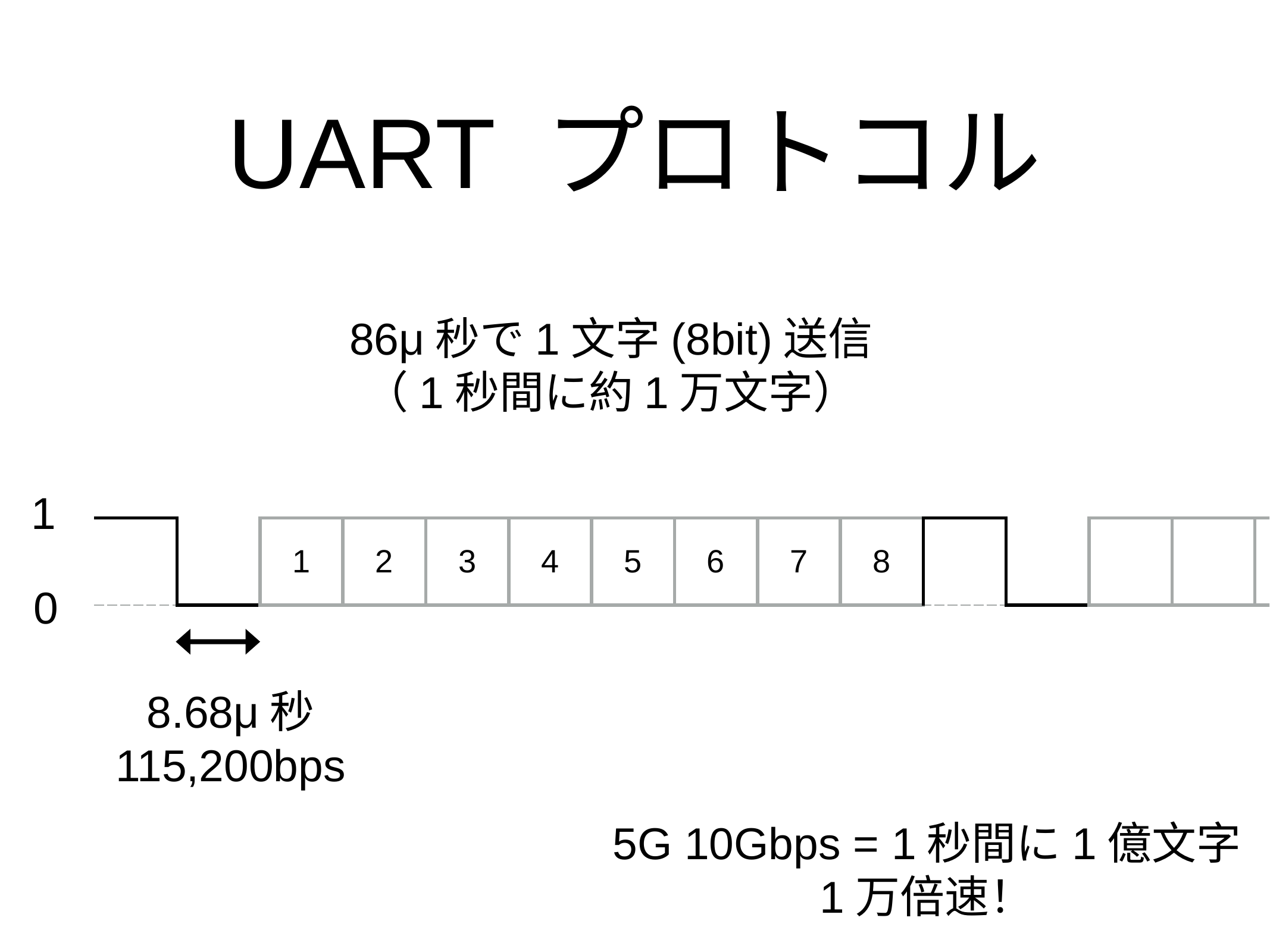

# UART プロトコル
86μ秒で1文字(8bit)送信
（1秒間に約1万文字）
1
|  |  | 1 | 2 | 3 | 4 | 5 | 6 | 7 | 8 |  |  |  |  |  |
| --- | --- | --- | --- | --- | --- | --- | --- | --- | --- | --- | --- | --- | --- | --- |
0

8.68μ秒
115,200bps
5G 10Gbps = 1秒間に1億文字
1万倍速！